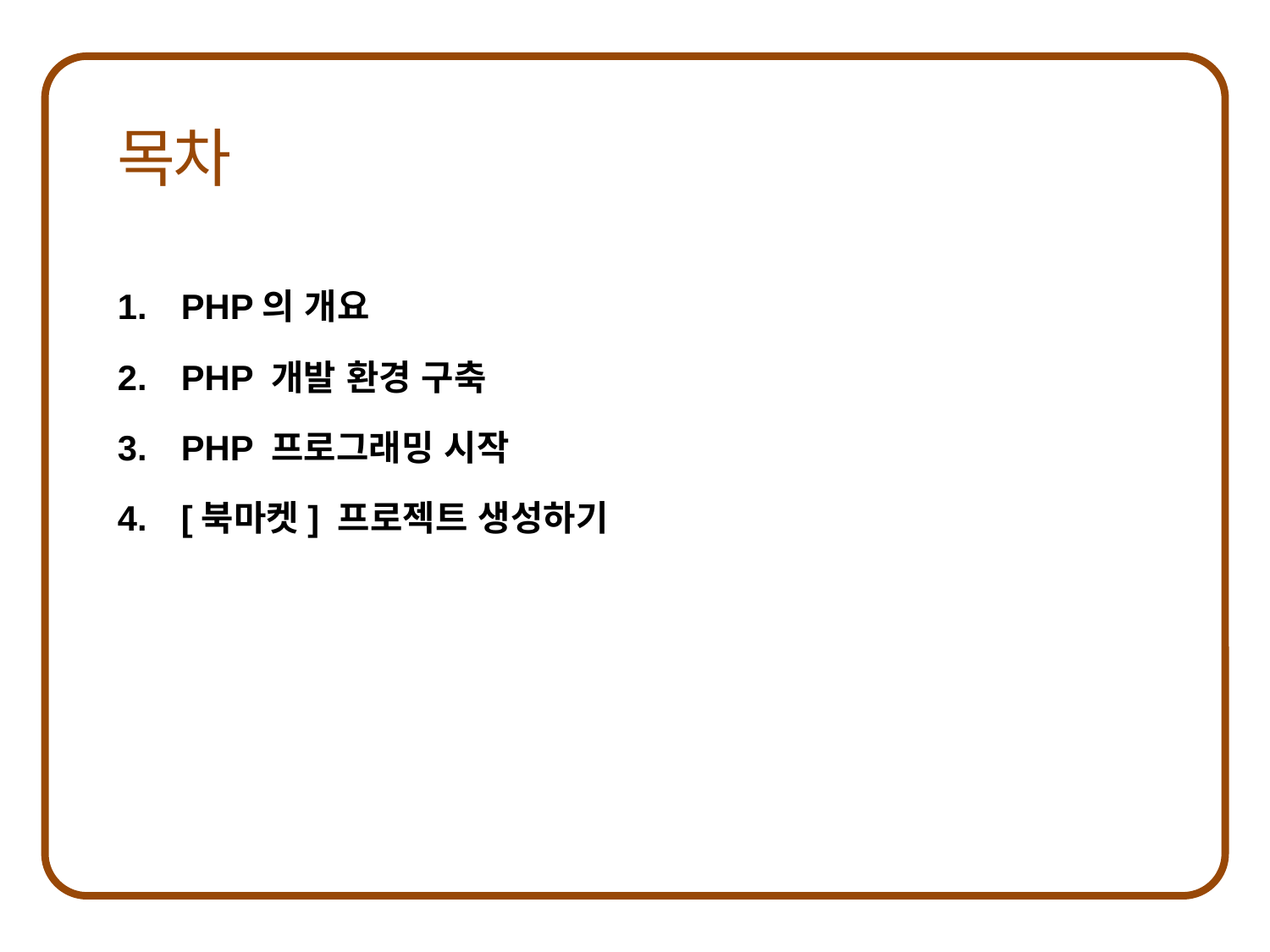

PHP의 개요
PHP 개발 환경 구축
PHP 프로그래밍 시작
[북마켓] 프로젝트 생성하기